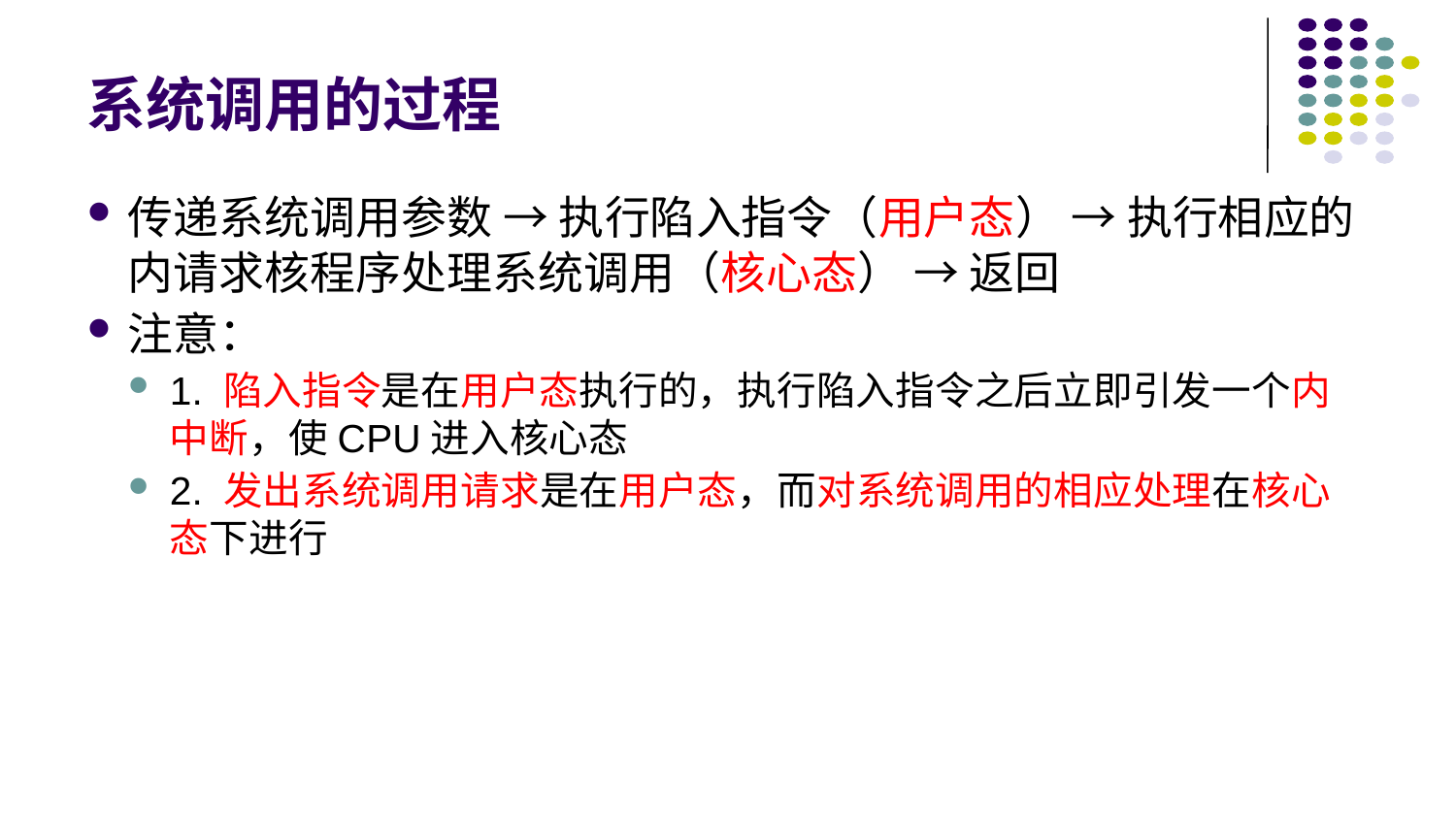

# 系统调用的过程
传递系统调用参数 → 执行陷入指令（用户态） → 执行相应的内请求核程序处理系统调用（核心态） → 返回
注意：
1. 陷入指令是在用户态执行的，执行陷入指令之后立即引发一个内中断，使CPU进入核心态
2. 发出系统调用请求是在用户态，而对系统调用的相应处理在核心态下进行
121